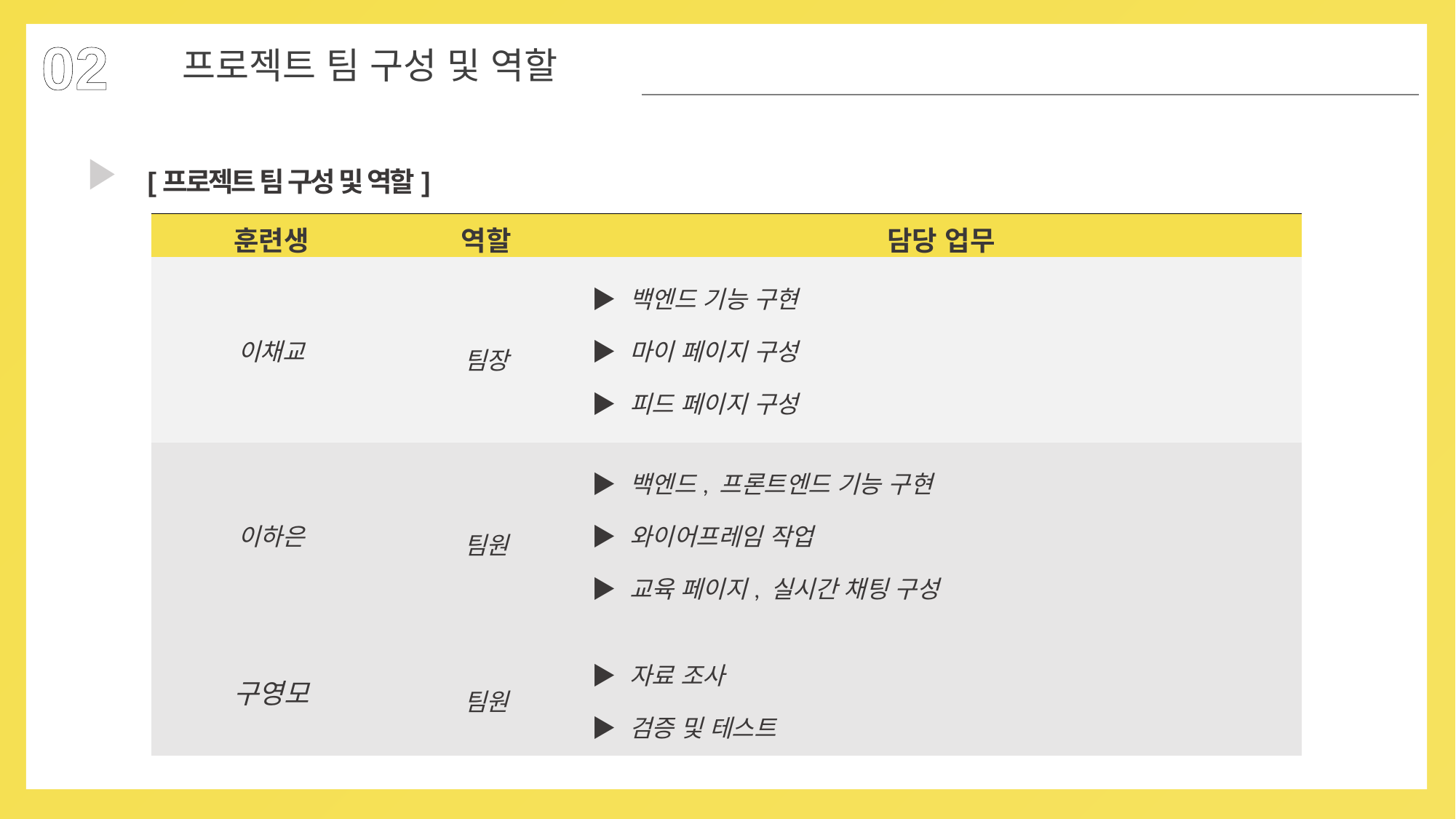

02

프로젝트 팀 구성 및 역할
▶
[프로젝트 팀 구성 및 역할]
| 훈련생 | 역할 | 담당 업무 |
| --- | --- | --- |
| 이채교 | 팀장 | ▶ 백엔드 기능 구현 ▶ 마이 페이지 구성 ▶ 피드 페이지 구성 ▶ 로그인, 회원가입, 로그아웃 기능 구현 |
| 이하은 | 팀원 | ▶ 백엔드, 프론트엔드 기능 구현 ▶ 와이어프레임 작업 ▶ 교육 페이지, 실시간 채팅 구성 ▶ 메인 페이지 구성 |
| 구영모 | 팀원 | ▶ 자료 조사 ▶ 검증 및 테스트 |